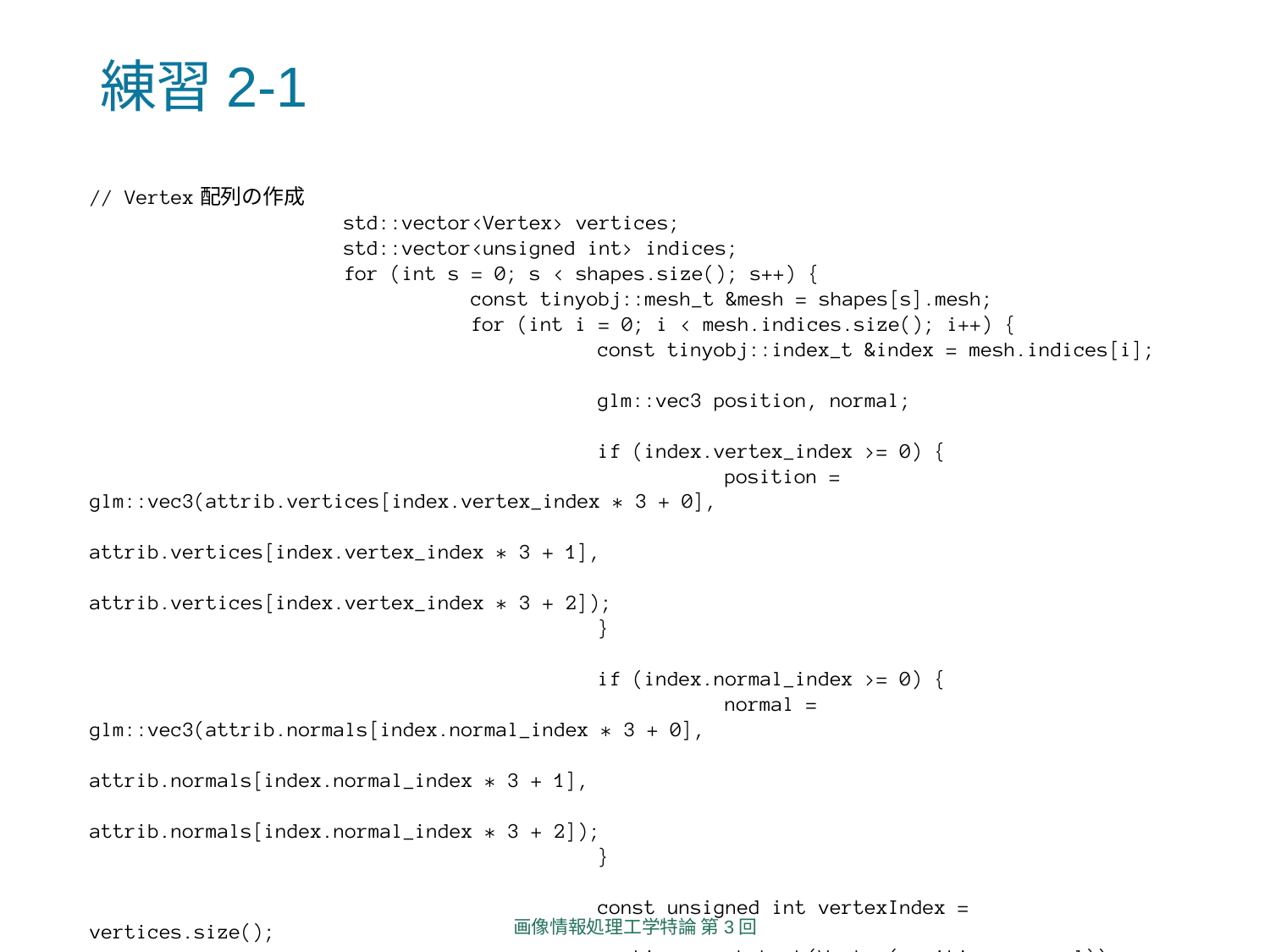

# 練習2-1
// Vertex配列の作成
		std::vector<Vertex> vertices;
		std::vector<unsigned int> indices;
		for (int s = 0; s < shapes.size(); s++) {
			const tinyobj::mesh_t &mesh = shapes[s].mesh;
			for (int i = 0; i < mesh.indices.size(); i++) {
				const tinyobj::index_t &index = mesh.indices[i];

				glm::vec3 position, normal;

				if (index.vertex_index >= 0) {
					position = glm::vec3(attrib.vertices[index.vertex_index * 3 + 0],
						attrib.vertices[index.vertex_index * 3 + 1],
						attrib.vertices[index.vertex_index * 3 + 2]);
				}

				if (index.normal_index >= 0) {
					normal = glm::vec3(attrib.normals[index.normal_index * 3 + 0],
						attrib.normals[index.normal_index * 3 + 1],
						attrib.normals[index.normal_index * 3 + 2]);
				}

				const unsigned int vertexIndex = vertices.size();
				vertices.push_back(Vertex(position, normal));
				indices.push_back(vertexIndex);
			}
		}

画像情報処理工学特論 第3回